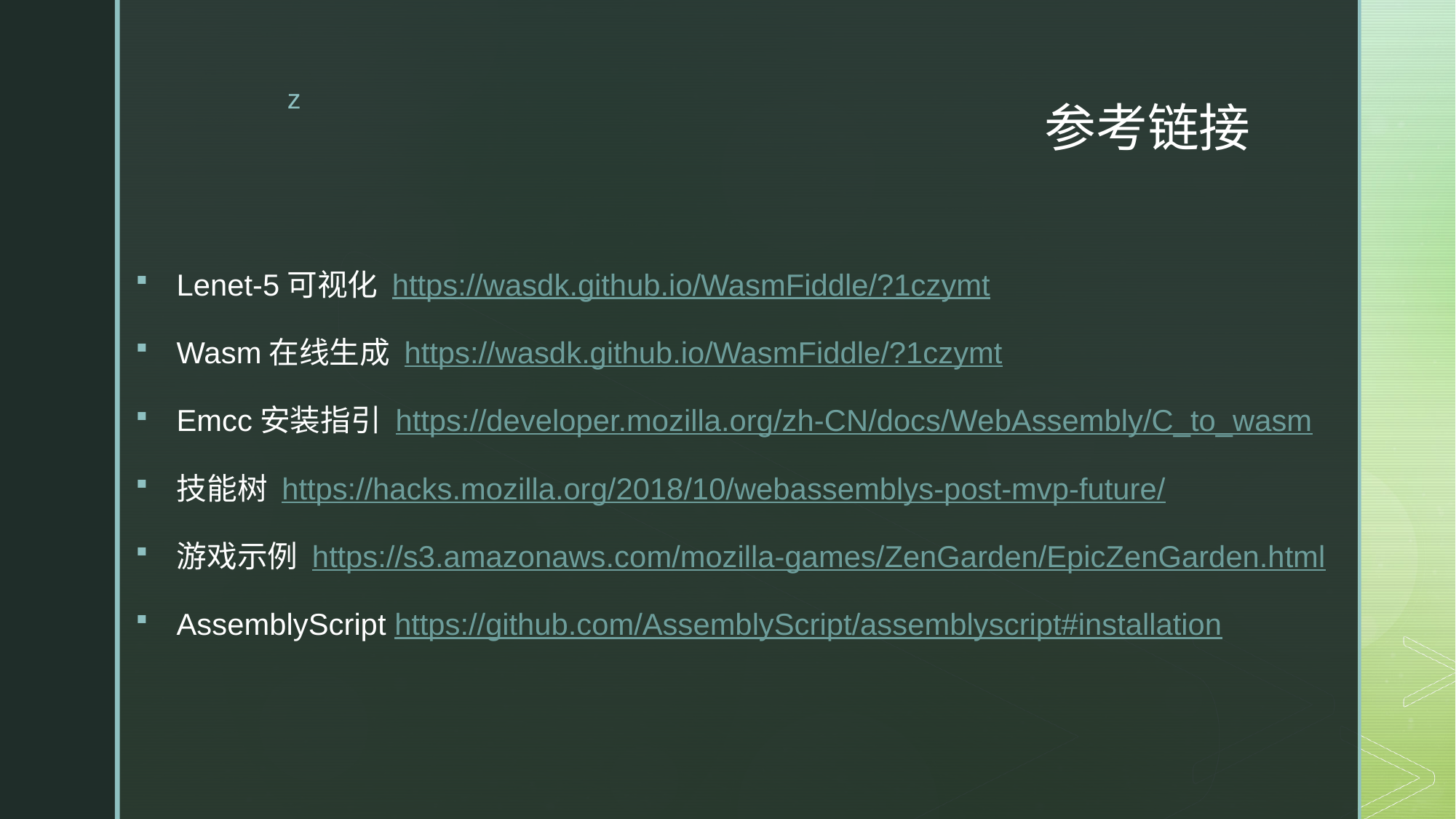

# 参考链接
Lenet-5可视化 https://wasdk.github.io/WasmFiddle/?1czymt
Wasm在线生成 https://wasdk.github.io/WasmFiddle/?1czymt
Emcc安装指引 https://developer.mozilla.org/zh-CN/docs/WebAssembly/C_to_wasm
技能树 https://hacks.mozilla.org/2018/10/webassemblys-post-mvp-future/
游戏示例 https://s3.amazonaws.com/mozilla-games/ZenGarden/EpicZenGarden.html
AssemblyScript https://github.com/AssemblyScript/assemblyscript#installation